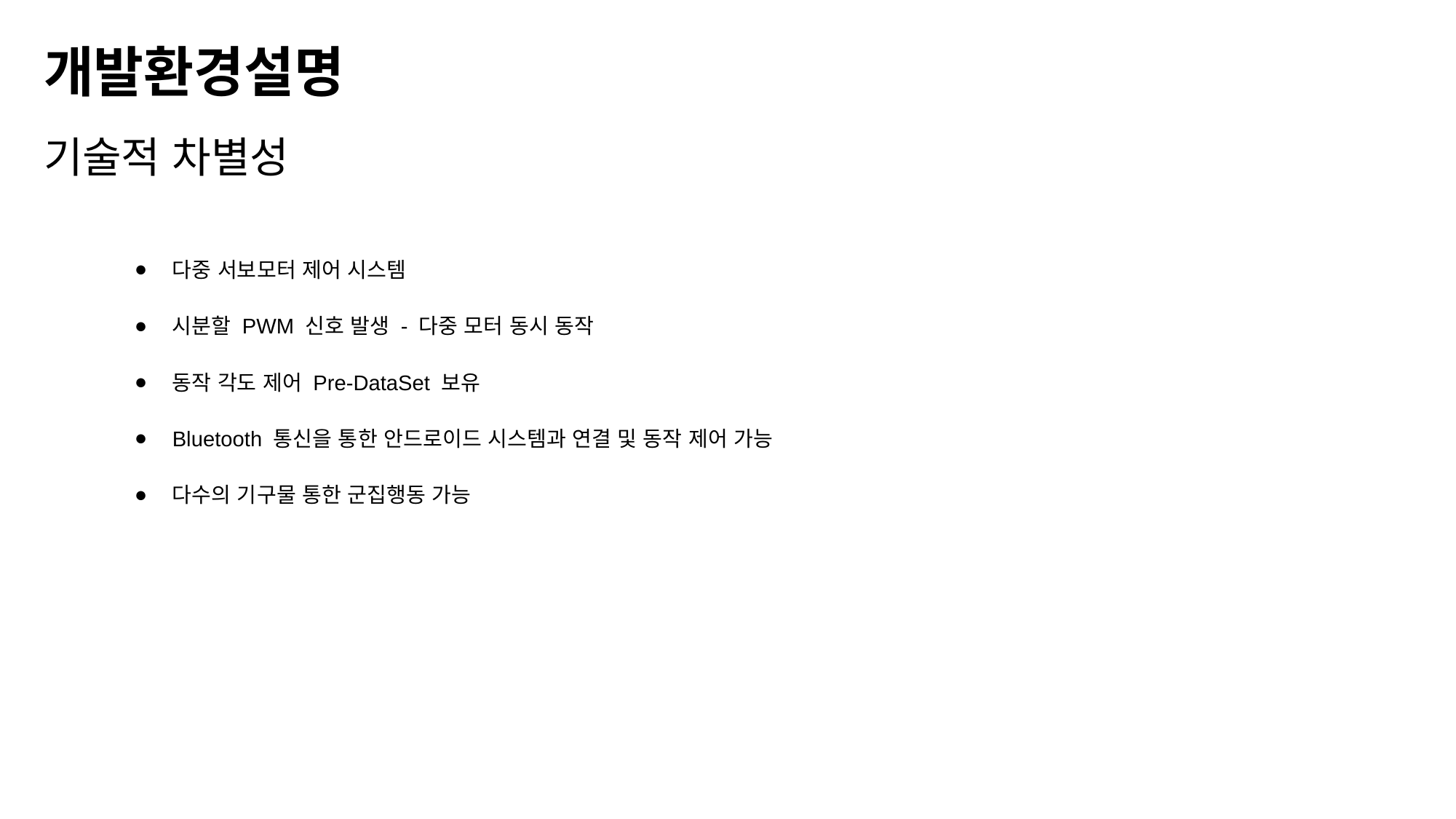

개발환경설명
기술적 차별성
다중 서보모터 제어 시스템
시분할 PWM 신호 발생 - 다중 모터 동시 동작
동작 각도 제어 Pre-DataSet 보유
Bluetooth 통신을 통한 안드로이드 시스템과 연결 및 동작 제어 가능
다수의 기구물 통한 군집행동 가능